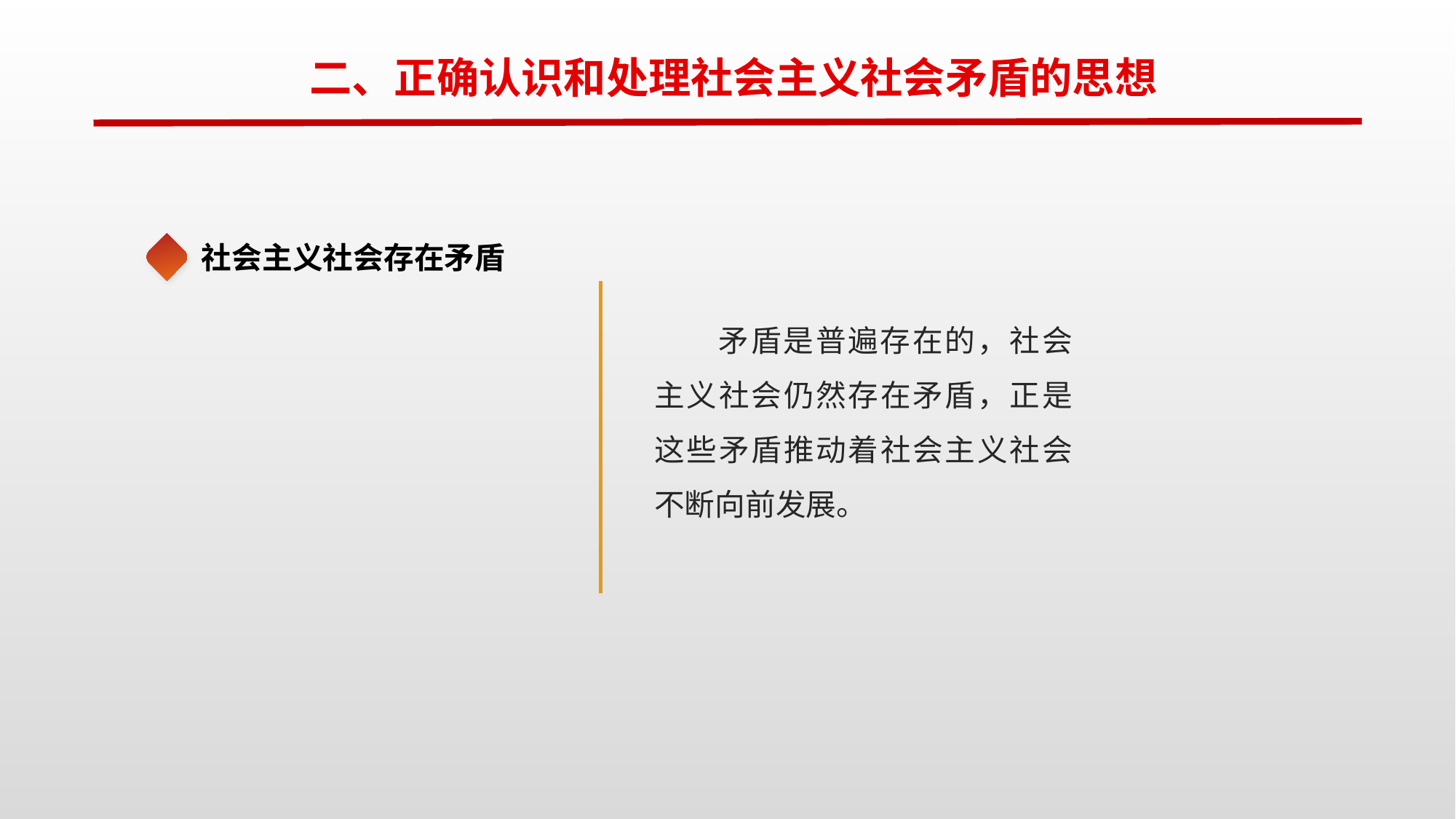

二、正确认识和处理社会主义社会矛盾的思想
社会主义社会存在矛盾

矛盾是普遍存在的，社会主义社会仍然存在矛盾，正是这些矛盾推动着社会主义社会不断向前发展。